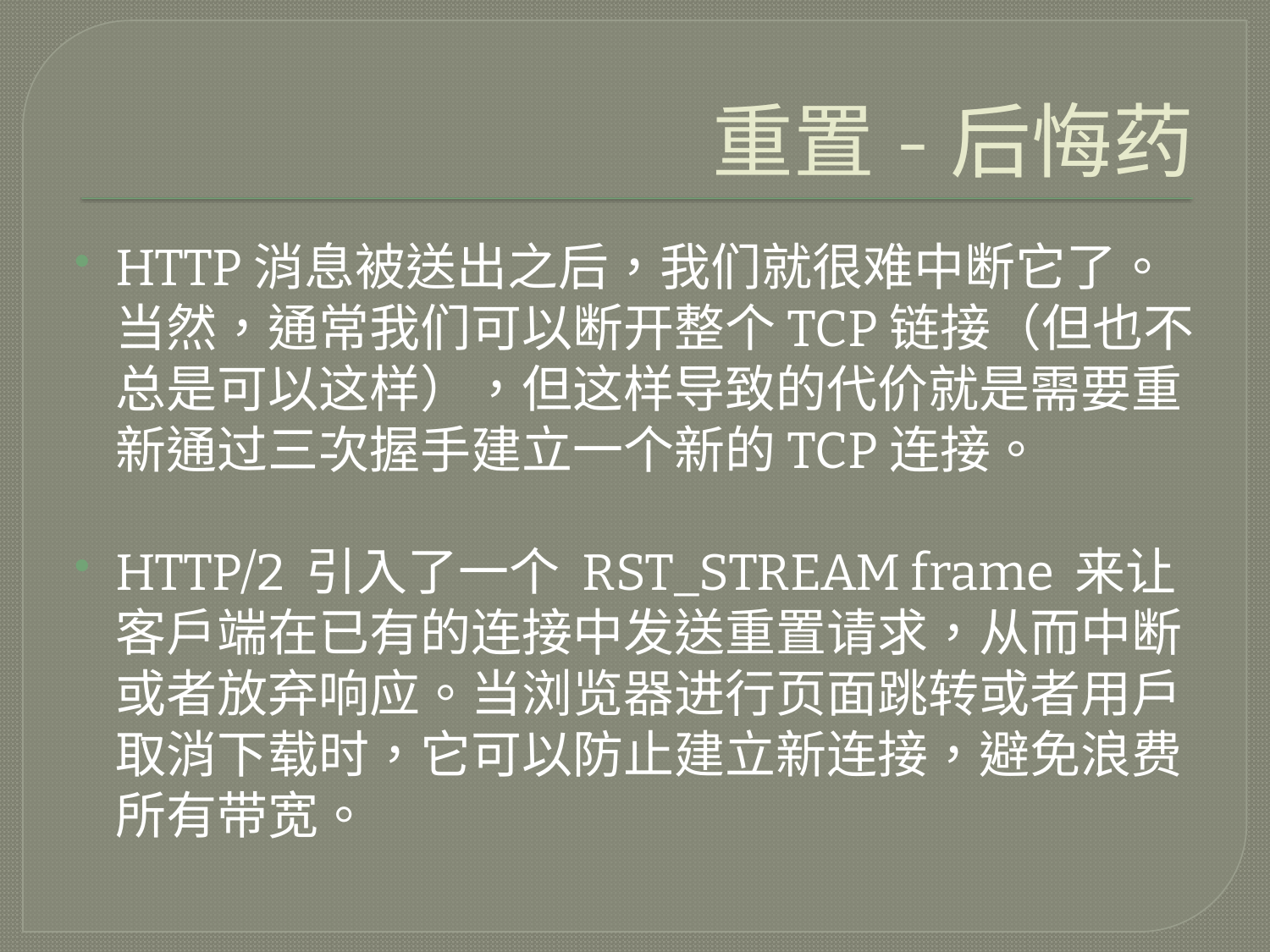

# 重置-后悔药
HTTP消息被送出之后，我们就很难中断它了。当然，通常我们可以断开整个TCP链接（但也不总是可以这样），但这样导致的代价就是需要重新通过三次握手建立一个新的TCP连接。

HTTP/2 引入了一个 RST_STREAM frame 来让客户端在已有的连接中发送重置请求，从而中断或者放弃响应。当浏览器进行页面跳转或者用户取消下载时，它可以防止建立新连接，避免浪费所有带宽。